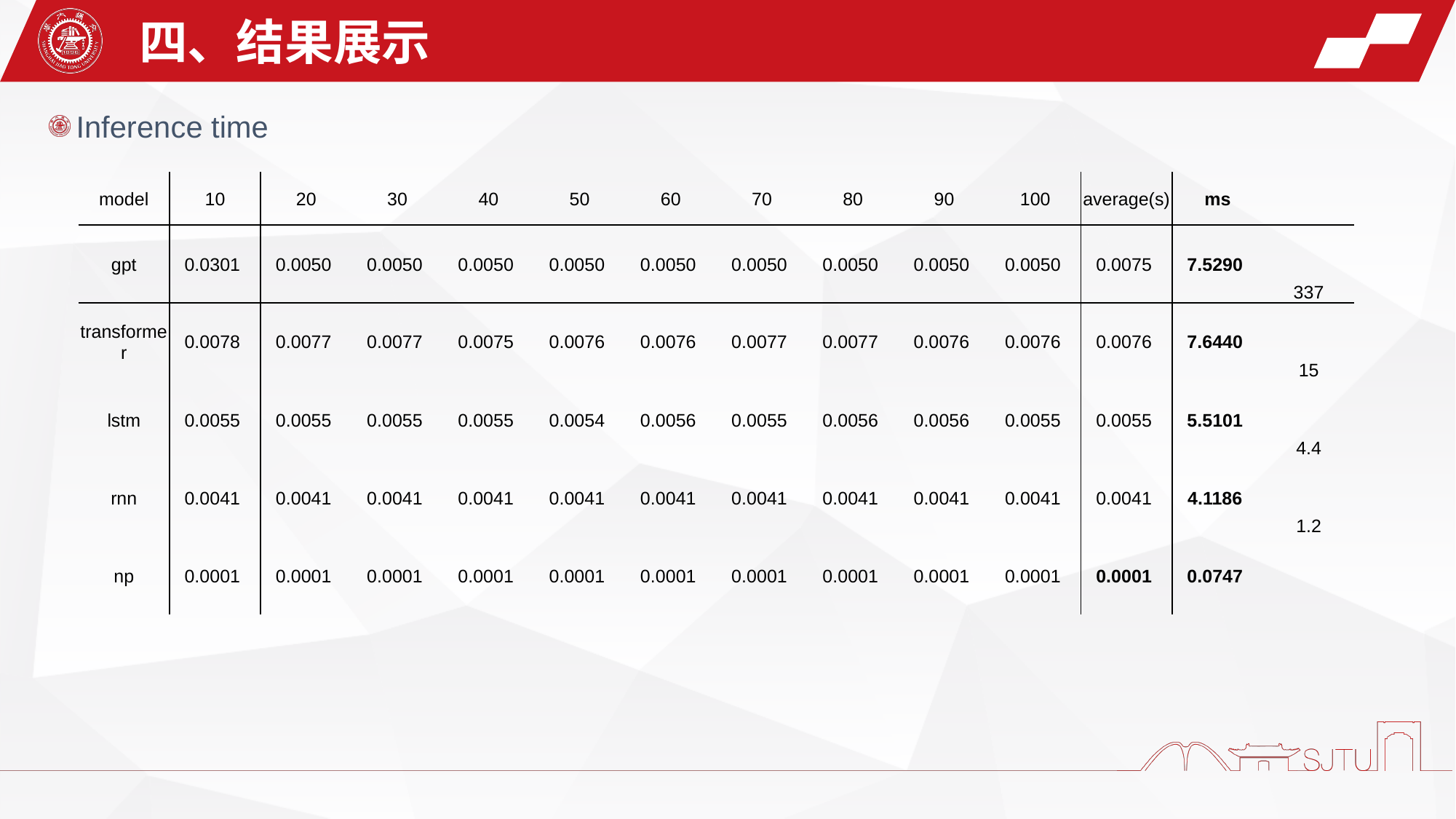

四、结果展示
Inference time
| model | 10 | 20 | 30 | 40 | 50 | 60 | 70 | 80 | 90 | 100 | average(s) | ms |  |
| --- | --- | --- | --- | --- | --- | --- | --- | --- | --- | --- | --- | --- | --- |
| gpt | 0.0301 | 0.0050 | 0.0050 | 0.0050 | 0.0050 | 0.0050 | 0.0050 | 0.0050 | 0.0050 | 0.0050 | 0.0075 | 7.5290 | 337 |
| transformer | 0.0078 | 0.0077 | 0.0077 | 0.0075 | 0.0076 | 0.0076 | 0.0077 | 0.0077 | 0.0076 | 0.0076 | 0.0076 | 7.6440 | 15 |
| lstm | 0.0055 | 0.0055 | 0.0055 | 0.0055 | 0.0054 | 0.0056 | 0.0055 | 0.0056 | 0.0056 | 0.0055 | 0.0055 | 5.5101 | 4.4 |
| rnn | 0.0041 | 0.0041 | 0.0041 | 0.0041 | 0.0041 | 0.0041 | 0.0041 | 0.0041 | 0.0041 | 0.0041 | 0.0041 | 4.1186 | 1.2 |
| np | 0.0001 | 0.0001 | 0.0001 | 0.0001 | 0.0001 | 0.0001 | 0.0001 | 0.0001 | 0.0001 | 0.0001 | 0.0001 | 0.0747 |  |